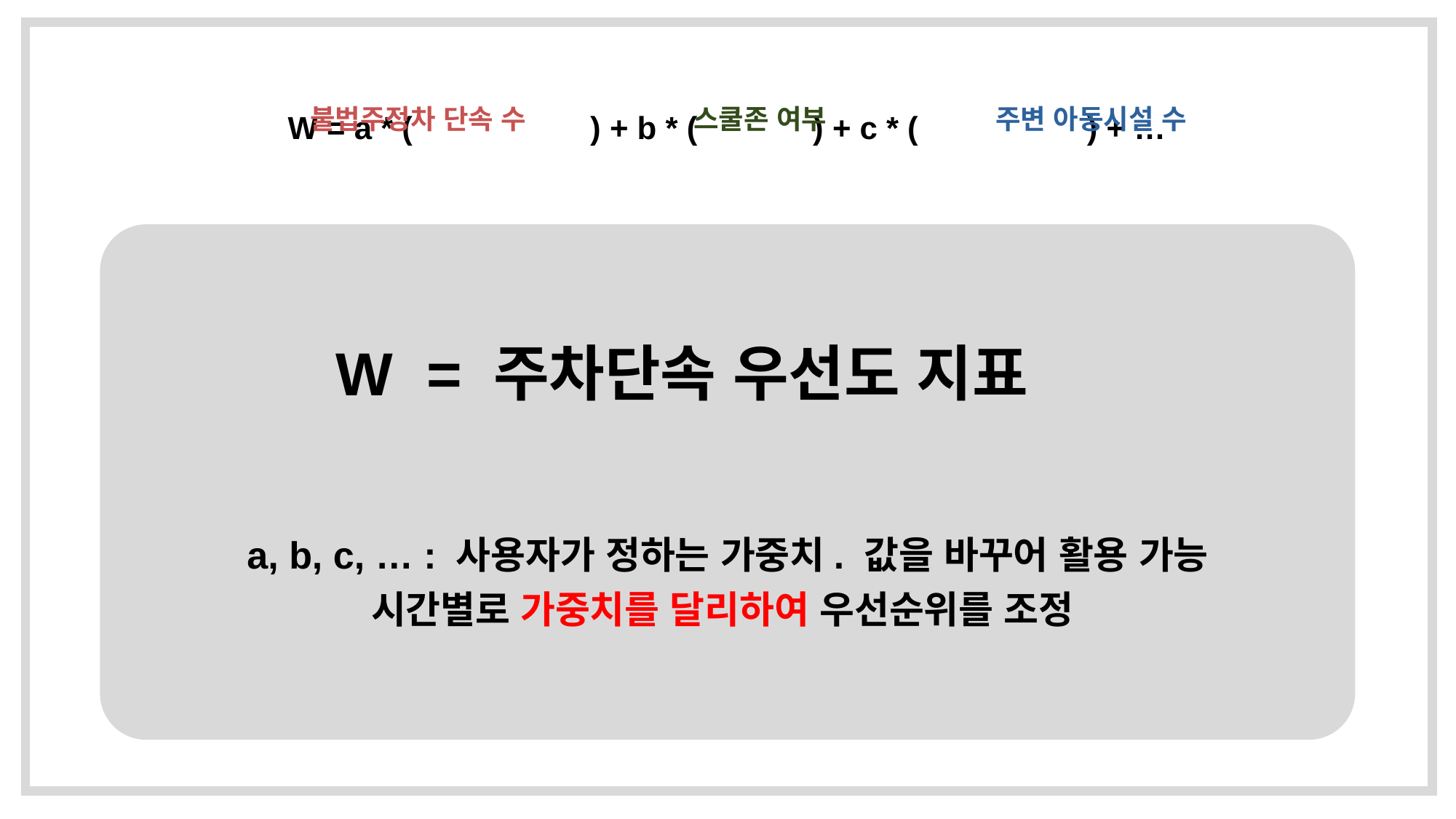

W = a * (                    ) + b * (             ) + c * (                   ) + …

불법주정차 단속 수
스쿨존 여부
주변 아동시설 수

a, b, c, … : 사용자가 정하는 가중치. 값을 바꾸어 활용 가능
시간별로 가중치를 달리하여 우선순위를 조정

W  = 주차단속 우선도 지표